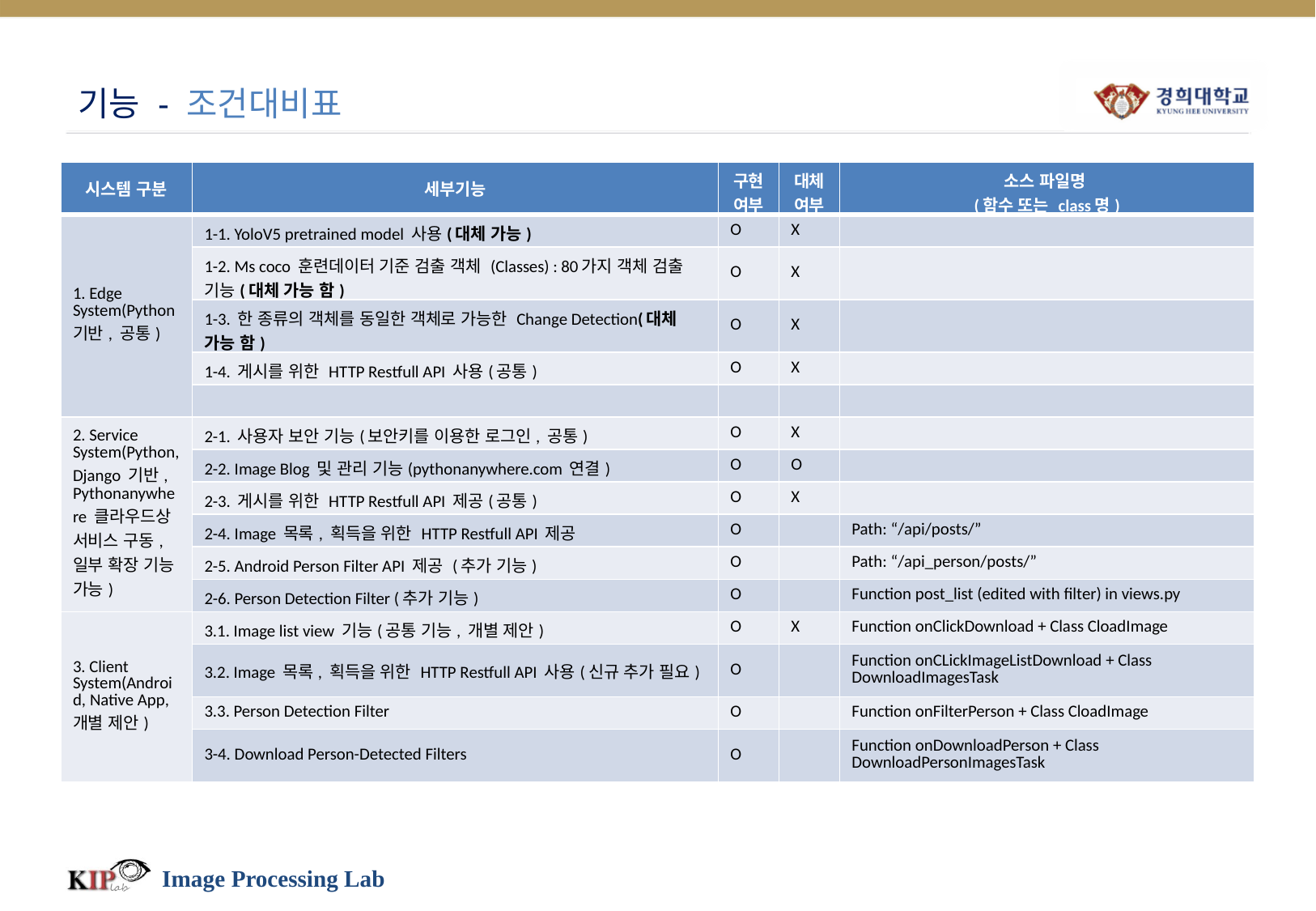

# 기능 - 조건대비표
| 시스템 구분 | 세부기능 | 구현 여부 | 대체 여부 | 소스 파일명 (함수 또는 class명) |
| --- | --- | --- | --- | --- |
| 1. Edge System(Python 기반, 공통) | 1-1. YoloV5 pretrained model 사용(대체 가능) | O | X |  |
|  | 1-2. Ms coco 훈련데이터 기준 검출 객체 (Classes) : 80가지 객체 검출 기능(대체 가능 함) | O | X |  |
|  | 1-3. 한 종류의 객체를 동일한 객체로 가능한 Change Detection(대체 가능 함) | O | X |  |
|  | 1-4. 게시를 위한 HTTP Restfull API 사용(공통) | O | X |  |
|  |  |  |  |  |
| 2. Service System(Python, Django 기반, Pythonanywhere 클라우드상 서비스 구동, 일부 확장 기능 가능) | 2-1. 사용자 보안 기능(보안키를 이용한 로그인, 공통) | O | X |  |
|  | 2-2. Image Blog 및 관리 기능(pythonanywhere.com 연결) | O | O |  |
|  | 2-3. 게시를 위한 HTTP Restfull API 제공(공통) | O | X |  |
|  | 2-4. Image 목록, 획득을 위한 HTTP Restfull API 제공 | O |  | Path: “/api/posts/” |
|  | 2-5. Android Person Filter API 제공 (추가 기능) | O |  | Path: “/api\_person/posts/” |
|  | 2-6. Person Detection Filter (추가 기능) | O |  | Function post\_list (edited with filter) in views.py |
| 3. Client System(Android, Native App, 개별 제안) | 3.1. Image list view 기능(공통 기능, 개별 제안) | O | X | Function onClickDownload + Class CloadImage |
|  | 3.2. Image 목록, 획득을 위한 HTTP Restfull API 사용(신규 추가 필요) | O |  | Function onCLickImageListDownload + Class DownloadImagesTask |
|  | 3.3. Person Detection Filter | O |  | Function onFilterPerson + Class CloadImage |
|  | 3-4. Download Person-Detected Filters | O |  | Function onDownloadPerson + Class DownloadPersonImagesTask |
Image Processing Lab